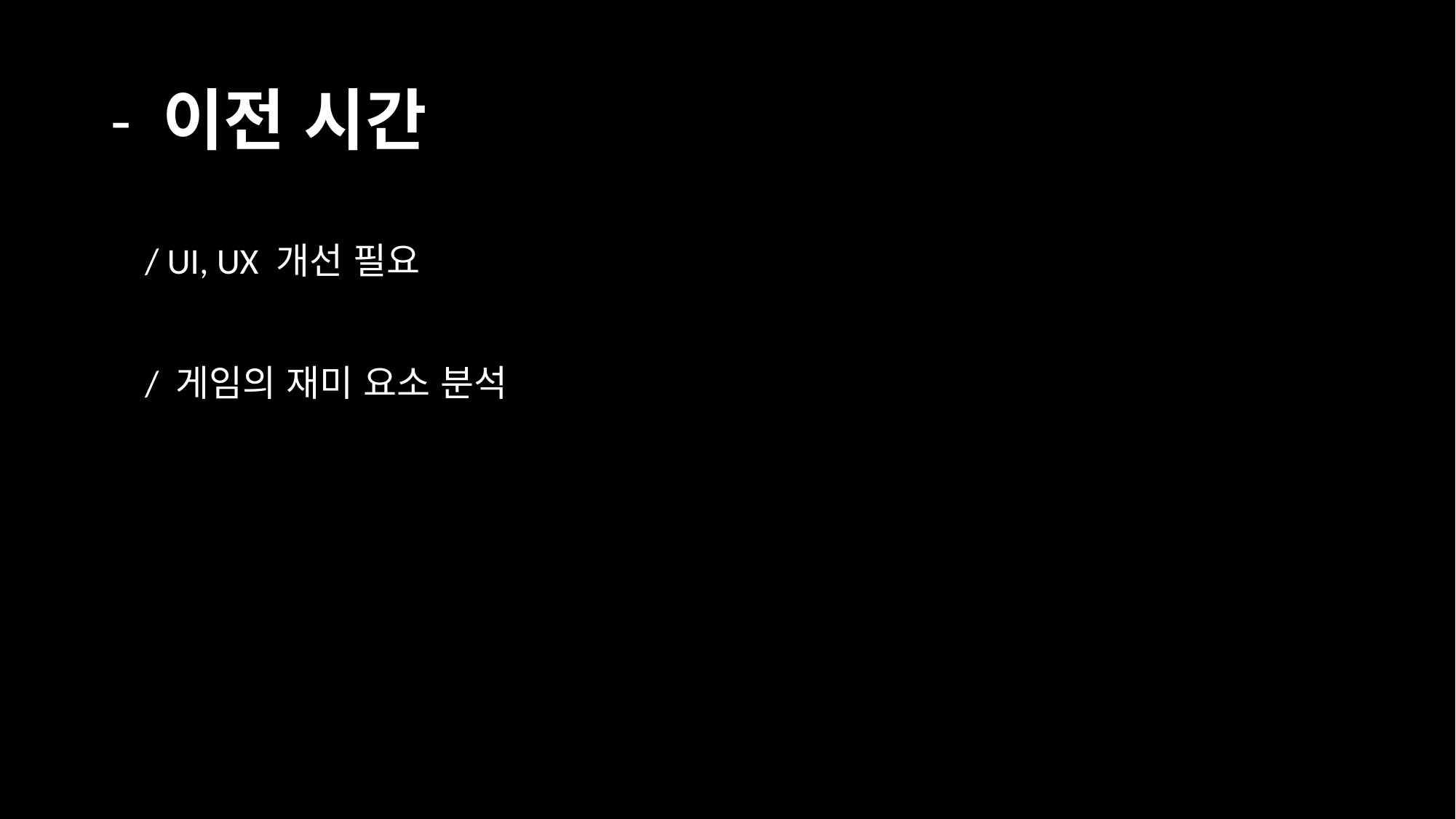

# - 이전 시간
/ UI, UX 개선 필요
/ 게임의 재미 요소 분석